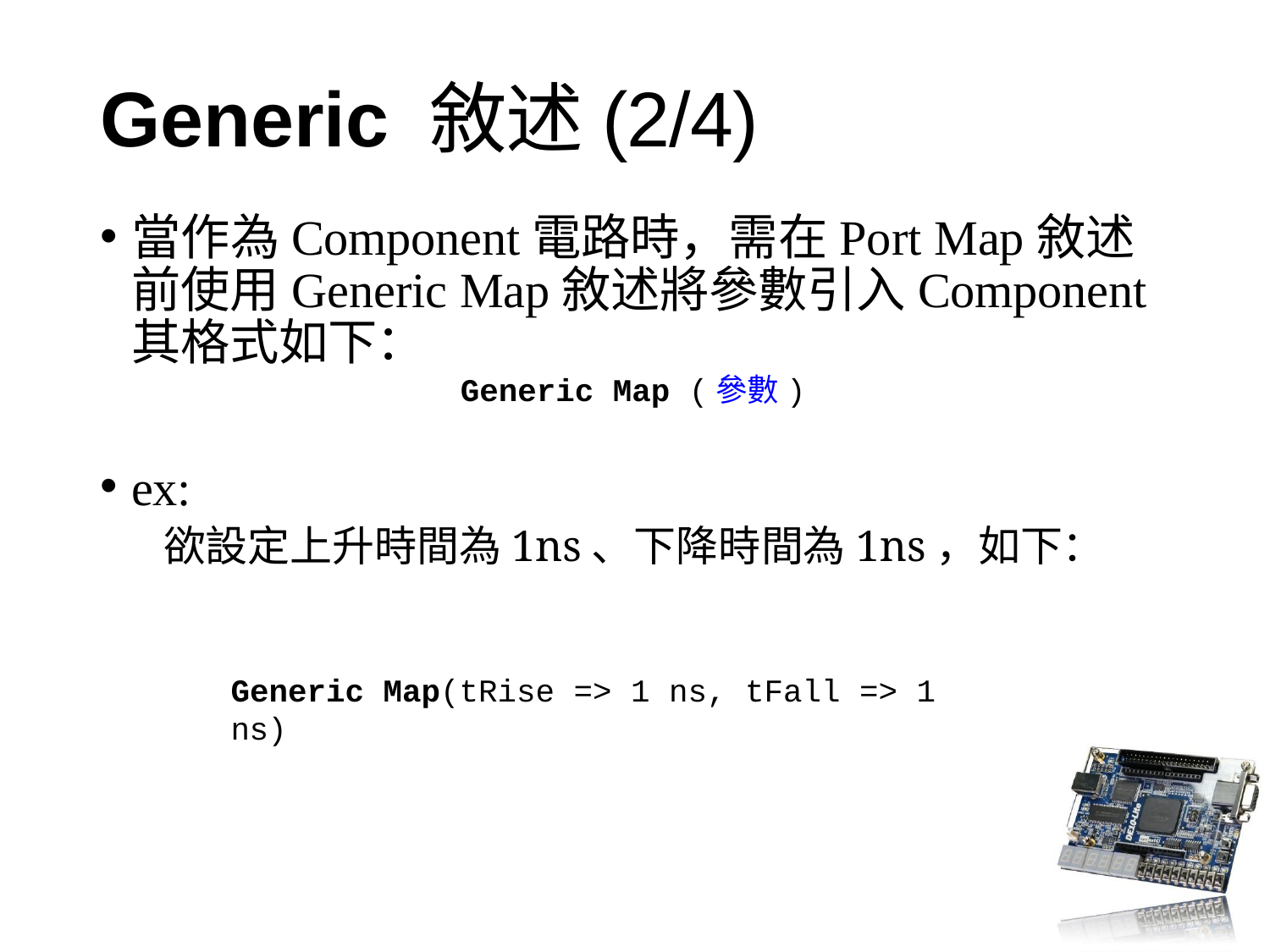

# Generic 敘述(2/4)
當作為Component電路時，需在Port Map敘述前使用Generic Map敘述將參數引入Component其格式如下：
Generic Map (參數)

ex:
欲設定上升時間為1ns、下降時間為1ns，如下：
Generic Map(tRise => 1 ns, tFall => 1 ns)